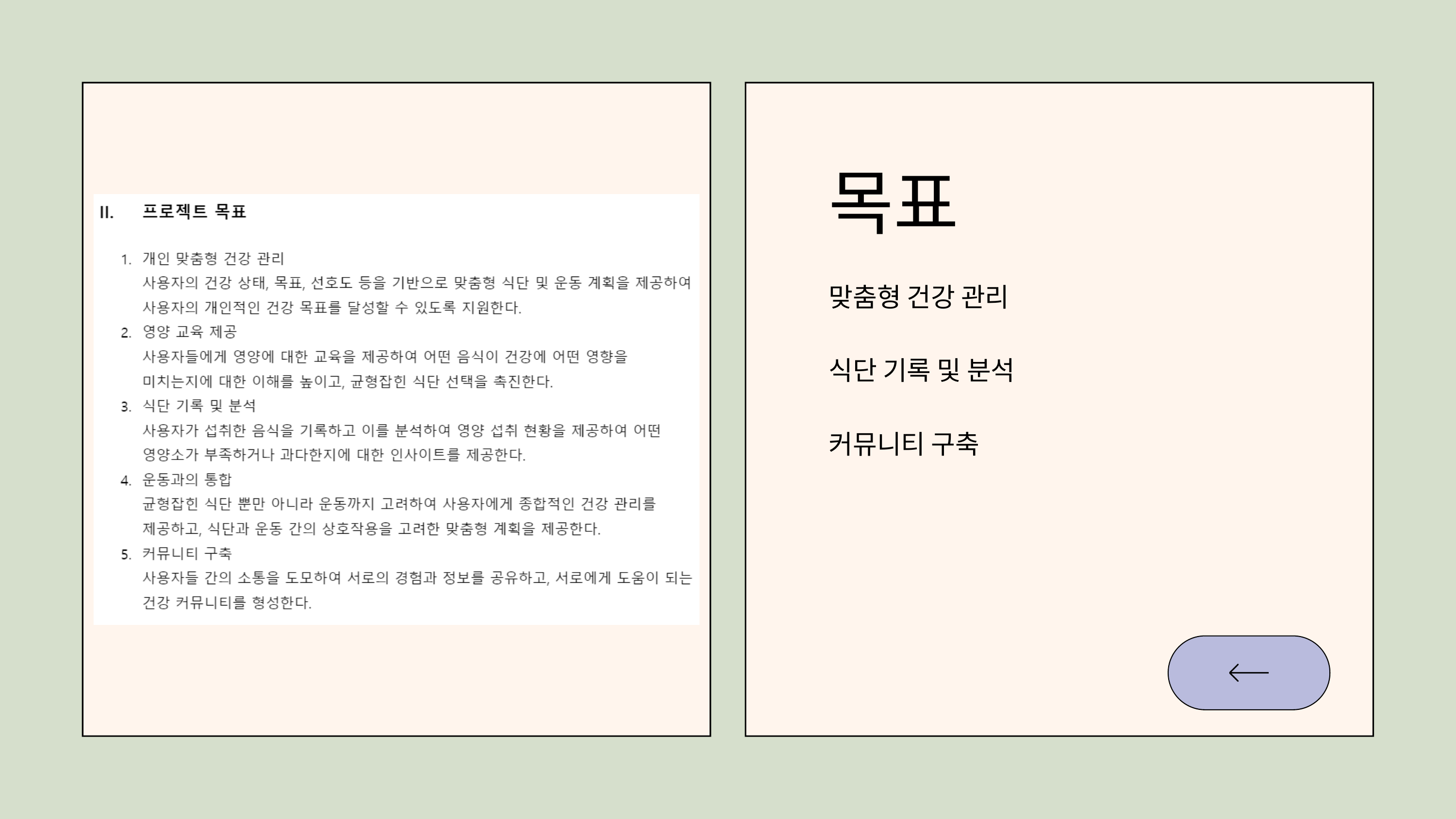

목표
맞춤형 건강 관리

식단 기록 및 분석

커뮤니티 구축